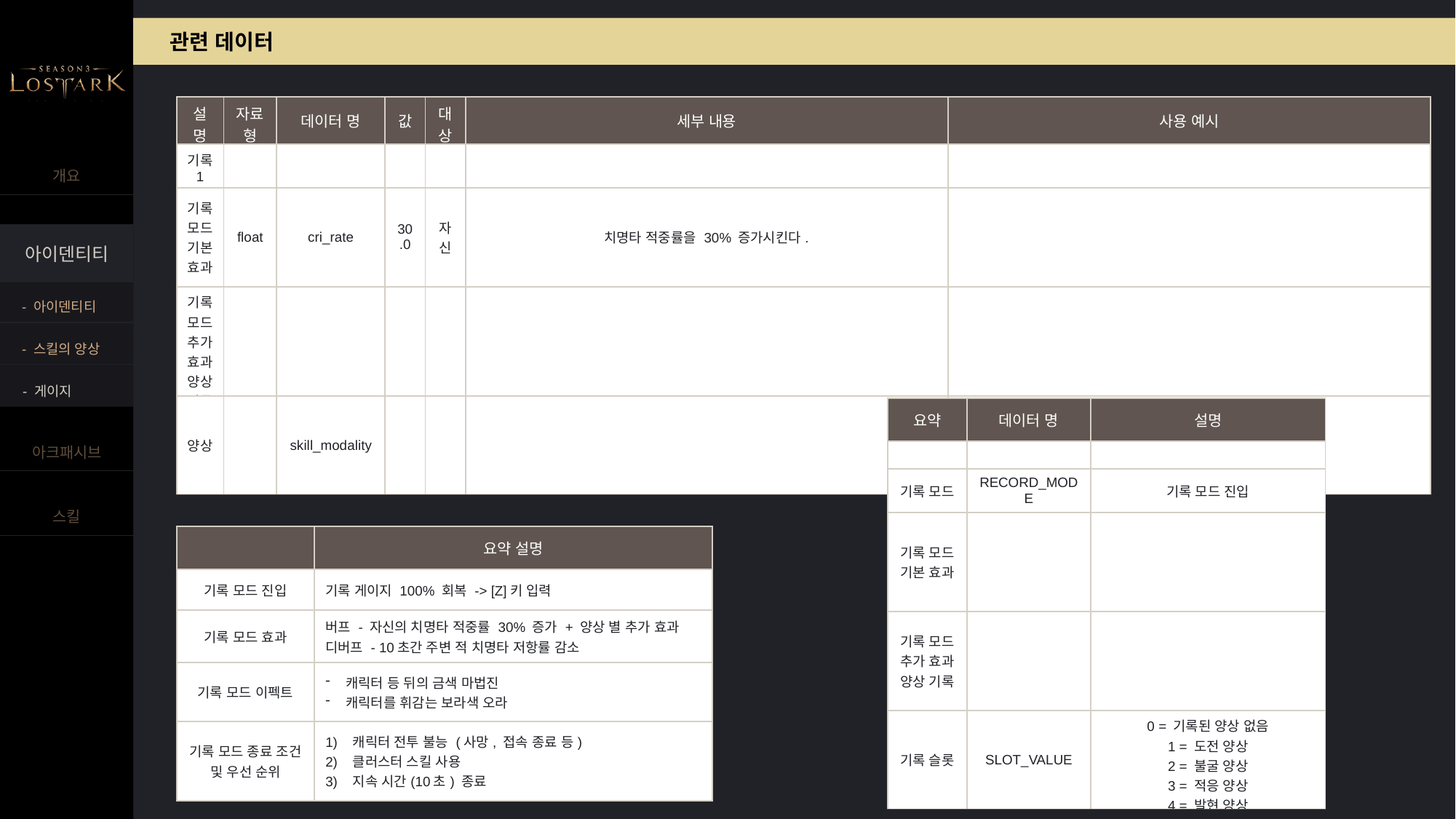

관련 데이터

| 설명 | 자료형 | 데이터 명 | 값 | 대상 | 세부 내용 | 사용 예시 |
| --- | --- | --- | --- | --- | --- | --- |
| 기록 1 |  |  |  |  |  |  |
| 기록 모드 기본 효과 | float | cri\_rate | 30.0 | 자신 | 치명타 적중률을 30% 증가시킨다. |  |
| 기록 모드 추가 효과 양상 기록 |  |  |  |  |  |  |
| 양상 |  | skill\_modality |  |  |  |  |
- 아이덴티티
- 스킬의 양상
- 게이지
| 요약 | 데이터 명 | 설명 |
| --- | --- | --- |
|  |  |  |
| 기록 모드 | RECORD\_MODE | 기록 모드 진입 |
| 기록 모드 기본 효과 |  |  |
| 기록 모드 추가 효과 양상 기록 |  |  |
| 기록 슬롯 | SLOT\_VALUE | 0 = 기록된 양상 없음 1 = 도전 양상 2 = 불굴 양상 3 = 적응 양상 4 = 발현 양상 |
|  | 요약 설명 |
| --- | --- |
| 기록 모드 진입 | 기록 게이지 100% 회복 -> [Z]키 입력 |
| 기록 모드 효과 | 버프 - 자신의 치명타 적중률 30% 증가 + 양상 별 추가 효과 디버프 - 10초간 주변 적 치명타 저항률 감소 |
| 기록 모드 이펙트 | 캐릭터 등 뒤의 금색 마법진 캐릭터를 휘감는 보라색 오라 |
| 기록 모드 종료 조건 및 우선 순위 | 캐릭터 전투 불능 (사망, 접속 종료 등) 클러스터 스킬 사용 지속 시간(10초) 종료 |